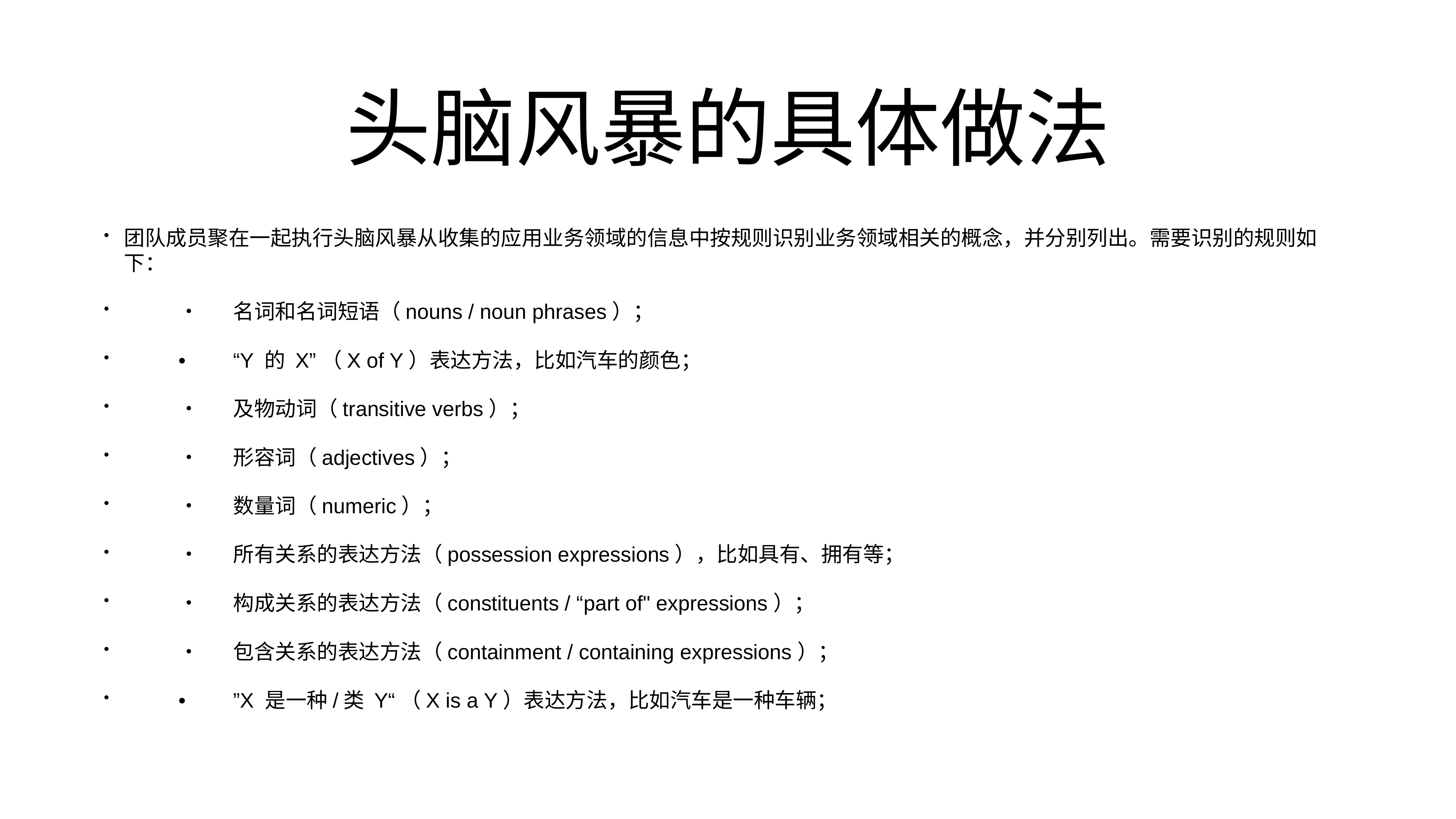

# 头脑风暴的具体做法
团队成员聚在一起执行头脑风暴从收集的应用业务领域的信息中按规则识别业务领域相关的概念，并分别列出。需要识别的规则如下：
	•	名词和名词短语（nouns / noun phrases）；
	•	“Y 的 X”（X of Y）表达方法，比如汽车的颜色；
	•	及物动词（transitive verbs）；
	•	形容词（adjectives）；
	•	数量词（numeric）；
	•	所有关系的表达方法（possession expressions），比如具有、拥有等；
	•	构成关系的表达方法（constituents / “part of" expressions）；
	•	包含关系的表达方法（containment / containing expressions）；
	•	”X 是一种/类 Y“（X is a Y）表达方法，比如汽车是一种车辆；